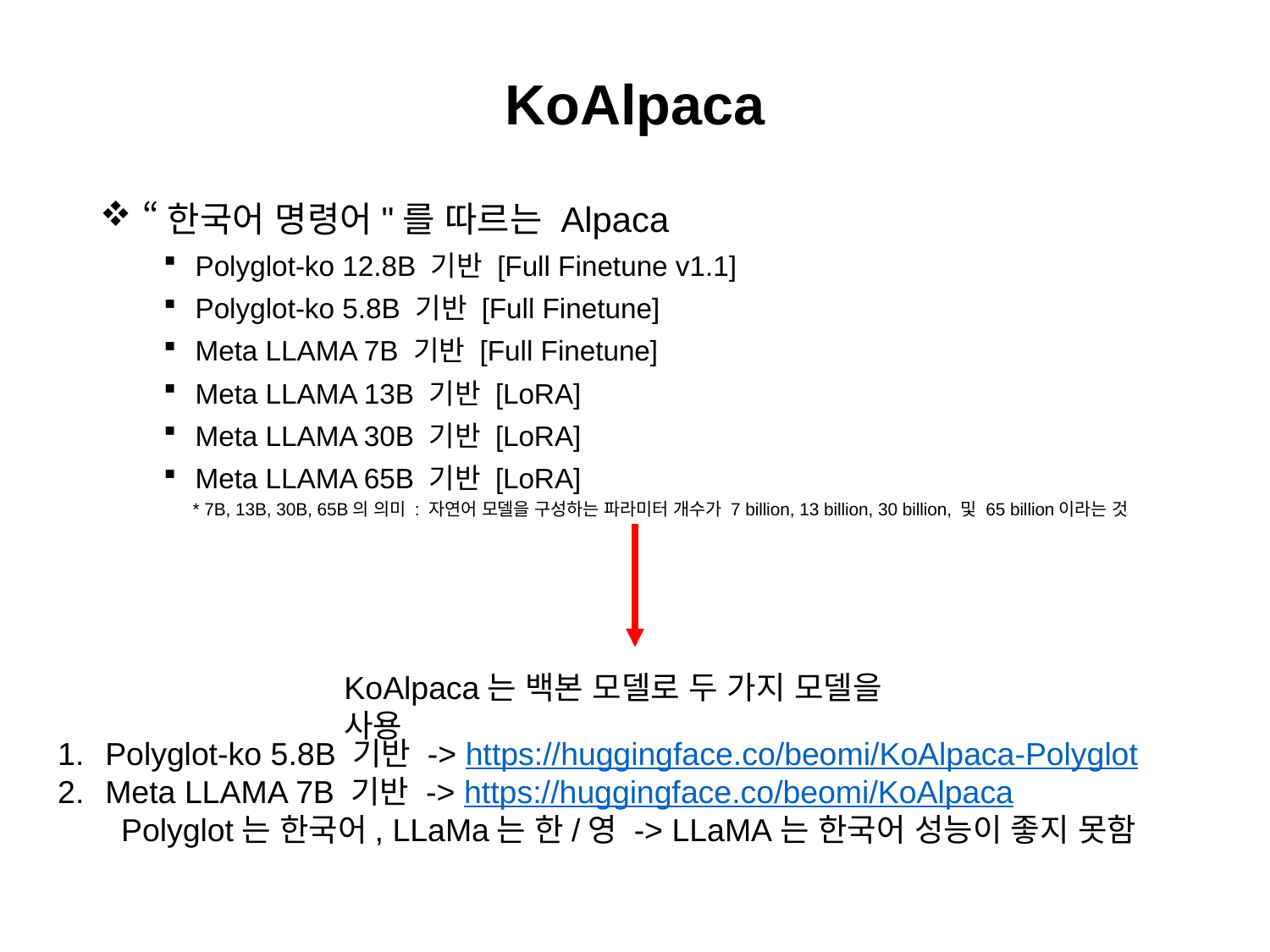

# KoAlpaca
 “한국어 명령어"를 따르는 Alpaca
Polyglot-ko 12.8B 기반 [Full Finetune v1.1]
Polyglot-ko 5.8B 기반 [Full Finetune]
Meta LLAMA 7B 기반 [Full Finetune]
Meta LLAMA 13B 기반 [LoRA]
Meta LLAMA 30B 기반 [LoRA]
Meta LLAMA 65B 기반 [LoRA]

* 7B, 13B, 30B, 65B의 의미 : 자연어 모델을 구성하는 파라미터 개수가 7 billion, 13 billion, 30 billion, 및 65 billion이라는 것
KoAlpaca는 백본 모델로 두 가지 모델을 사용
Polyglot-ko 5.8B 기반 -> https://huggingface.co/beomi/KoAlpaca-Polyglot
Meta LLAMA 7B 기반 -> https://huggingface.co/beomi/KoAlpaca
Polyglot는 한국어, LLaMa는 한/영 -> LLaMA는 한국어 성능이 좋지 못함